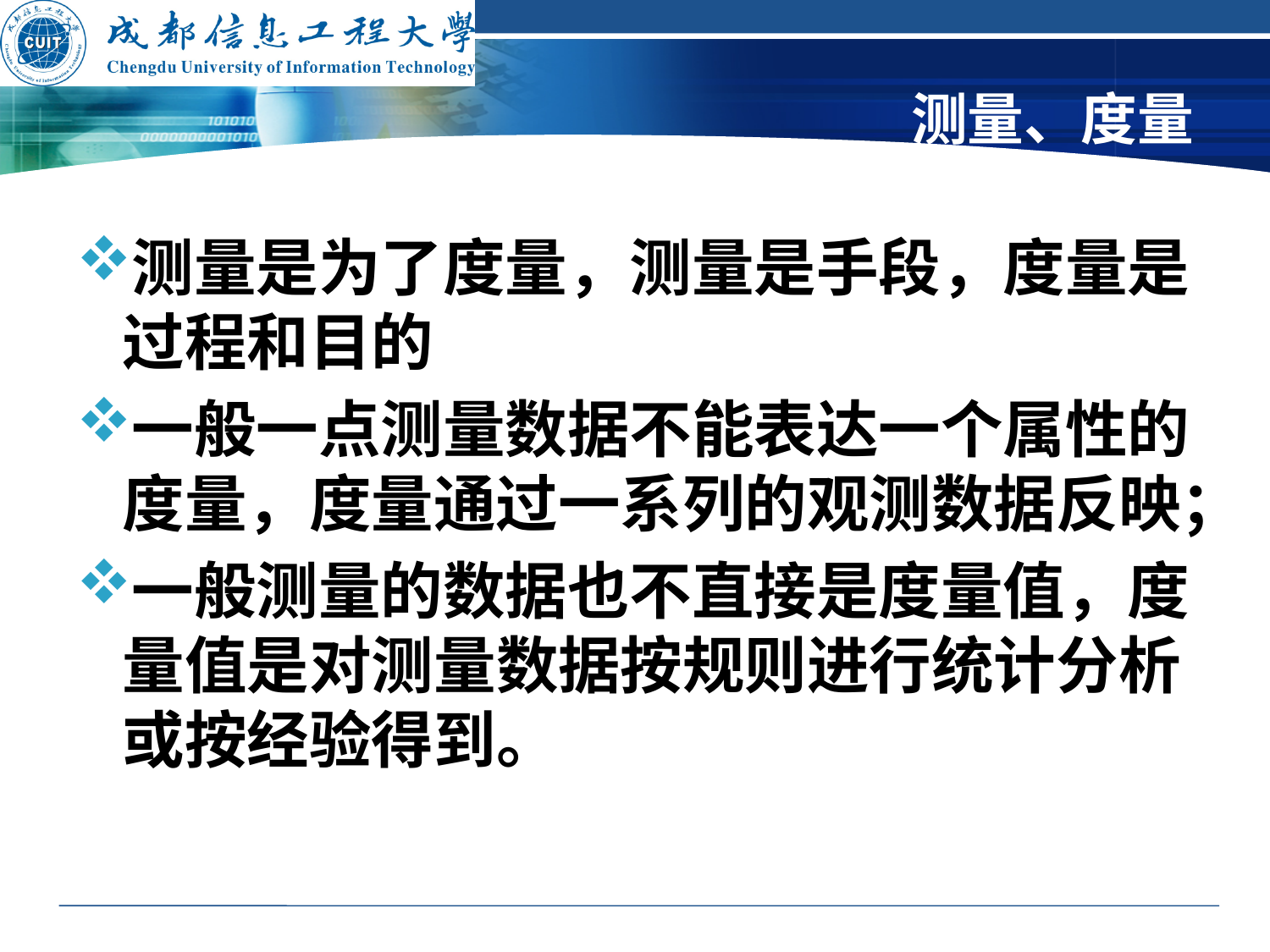

# 测量、度量
测量是为了度量，测量是手段，度量是过程和目的
一般一点测量数据不能表达一个属性的度量，度量通过一系列的观测数据反映；
一般测量的数据也不直接是度量值，度量值是对测量数据按规则进行统计分析或按经验得到。